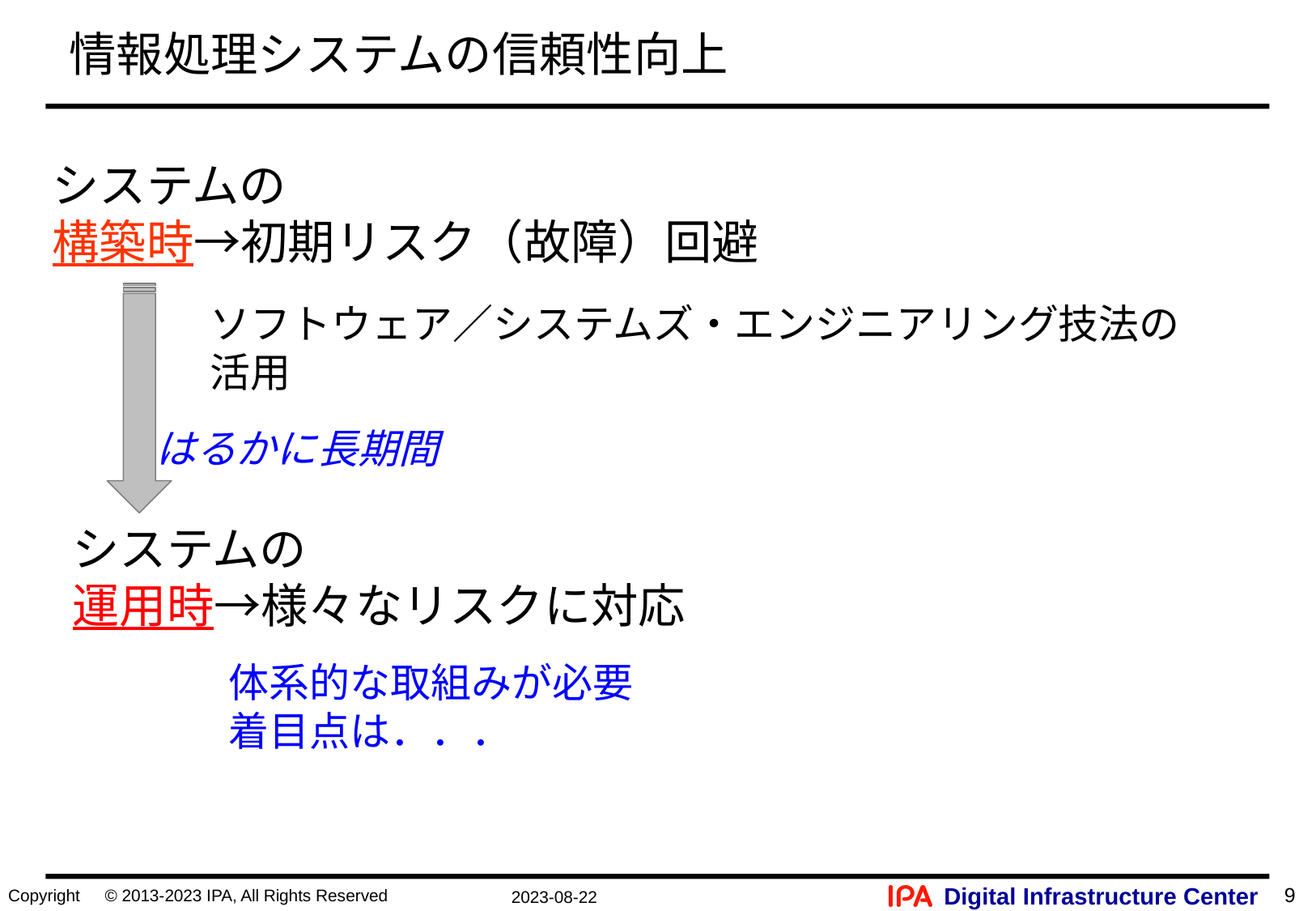

# 情報処理システムの信頼性向上
システムの
構築時→初期リスク（故障）回避
ソフトウェア／システムズ・エンジニアリング技法の活用

はるかに長期間
システムの
運用時→様々なリスクに対応
体系的な取組みが必要
着目点は．．．